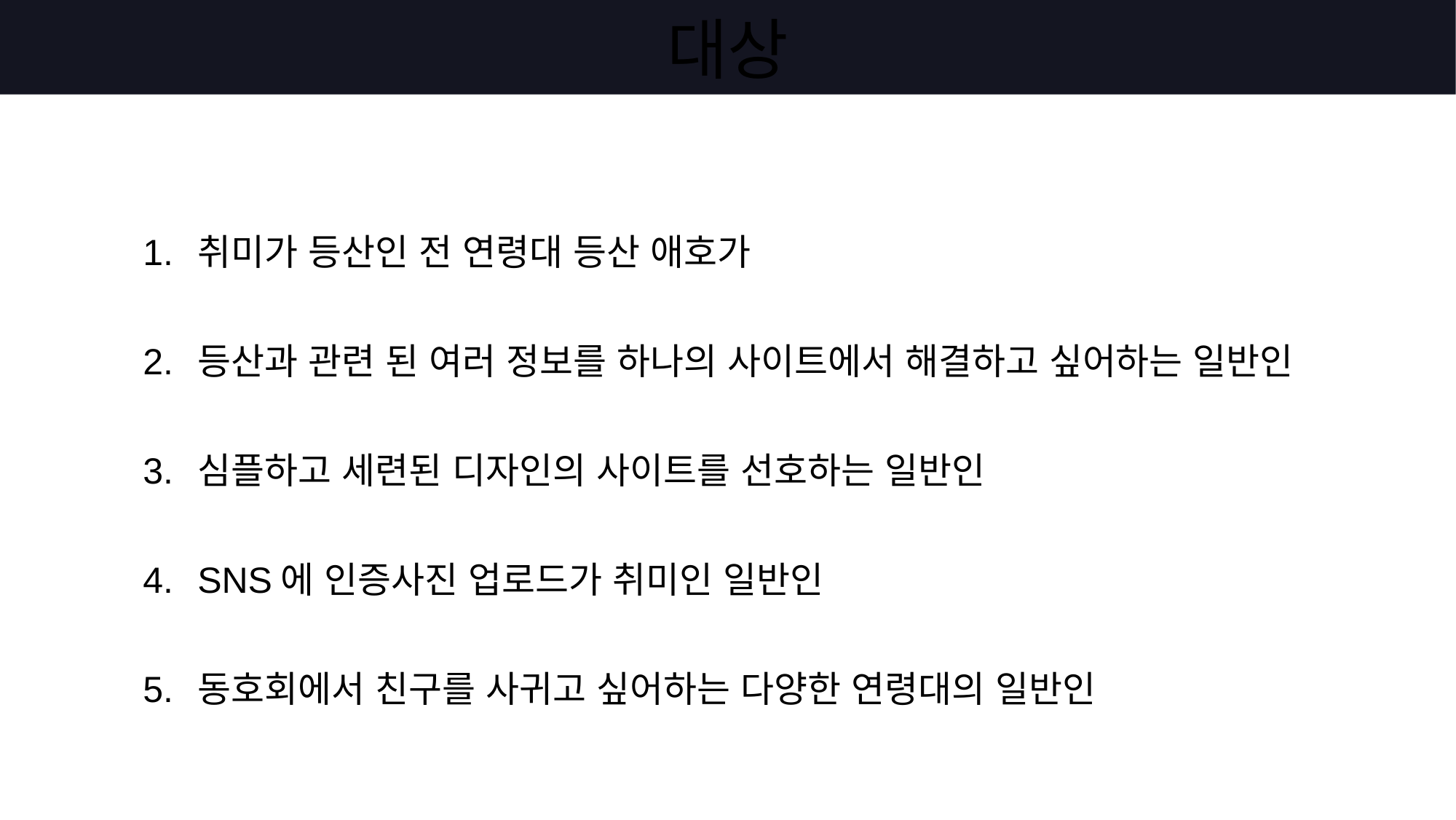

# 대상
취미가 등산인 전 연령대 등산 애호가
등산과 관련 된 여러 정보를 하나의 사이트에서 해결하고 싶어하는 일반인
심플하고 세련된 디자인의 사이트를 선호하는 일반인
SNS에 인증사진 업로드가 취미인 일반인
동호회에서 친구를 사귀고 싶어하는 다양한 연령대의 일반인